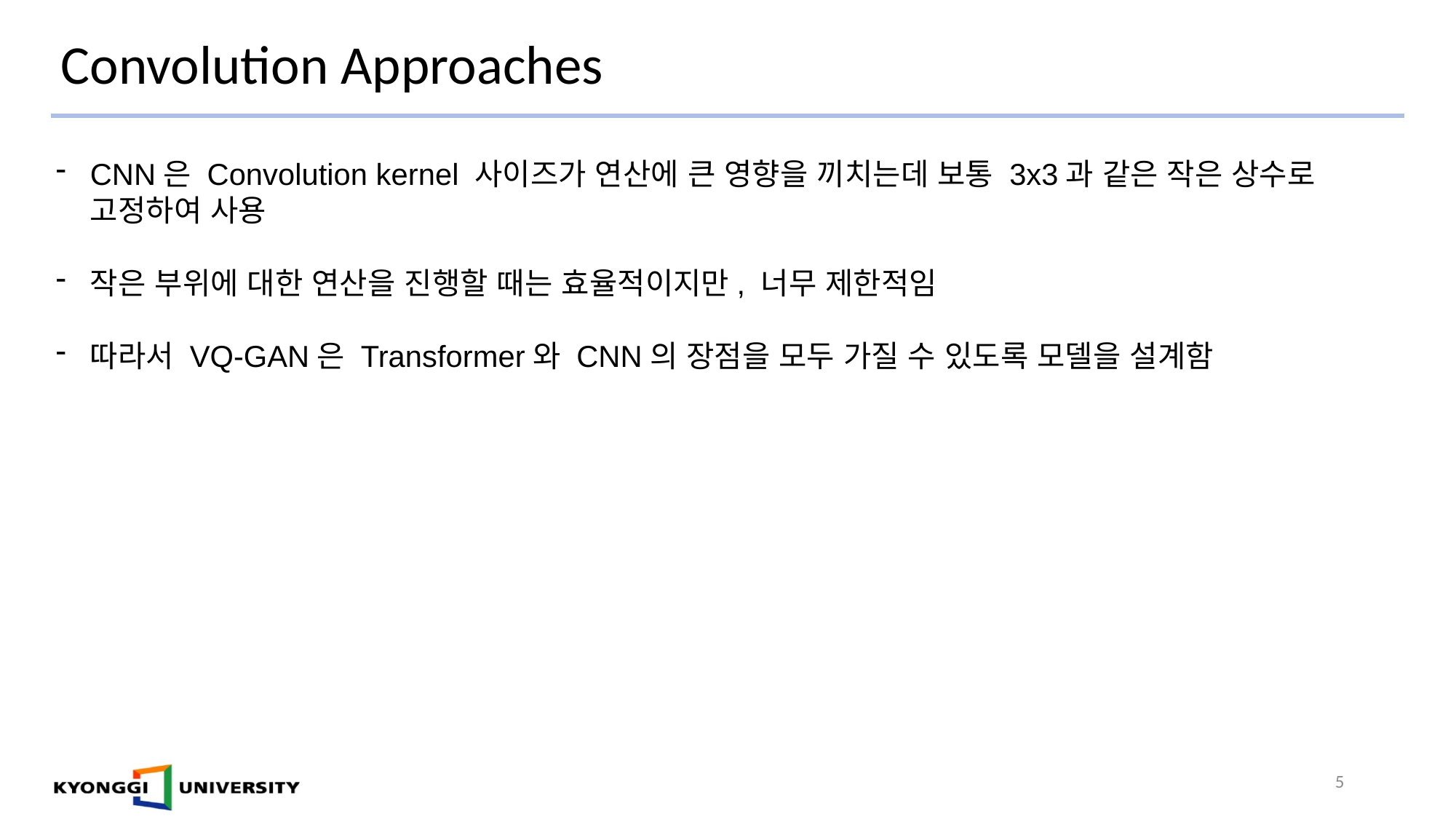

# Convolution Approaches
CNN은 Convolution kernel 사이즈가 연산에 큰 영향을 끼치는데 보통 3x3과 같은 작은 상수로 고정하여 사용

작은 부위에 대한 연산을 진행할 때는 효율적이지만, 너무 제한적임

따라서 VQ-GAN은 Transformer와 CNN의 장점을 모두 가질 수 있도록 모델을 설계함
5